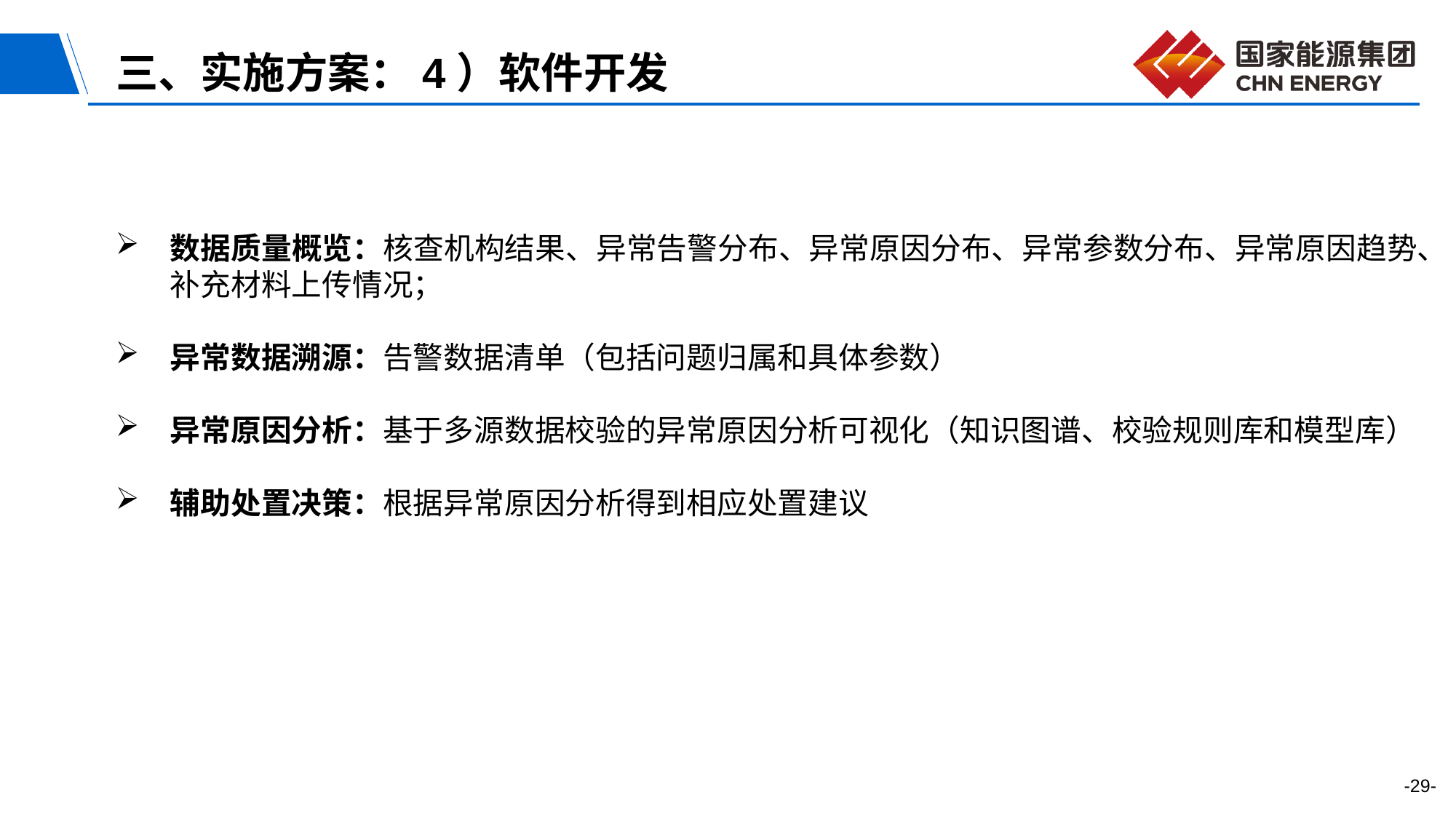

# 三、实施方案：4）软件开发
数据质量概览：核查机构结果、异常告警分布、异常原因分布、异常参数分布、异常原因趋势、补充材料上传情况；
异常数据溯源：告警数据清单（包括问题归属和具体参数）
异常原因分析：基于多源数据校验的异常原因分析可视化（知识图谱、校验规则库和模型库）
辅助处置决策：根据异常原因分析得到相应处置建议